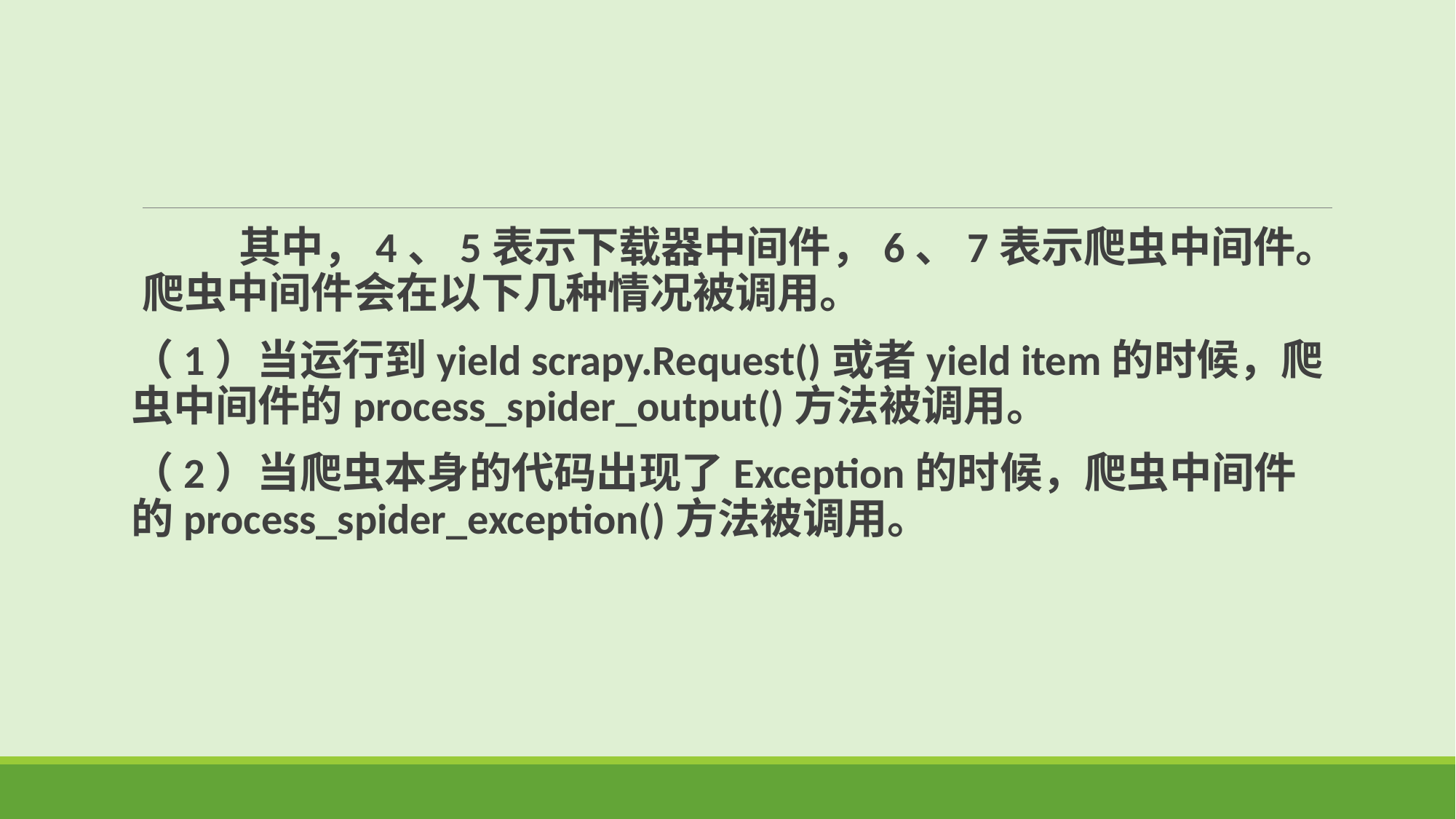

其中，4、5表示下载器中间件，6、7表示爬虫中间件。爬虫中间件会在以下几种情况被调用。
（1）当运行到yield scrapy.Request()或者yield item的时候，爬虫中间件的process_spider_output()方法被调用。
（2）当爬虫本身的代码出现了Exception的时候，爬虫中间件的process_spider_exception()方法被调用。